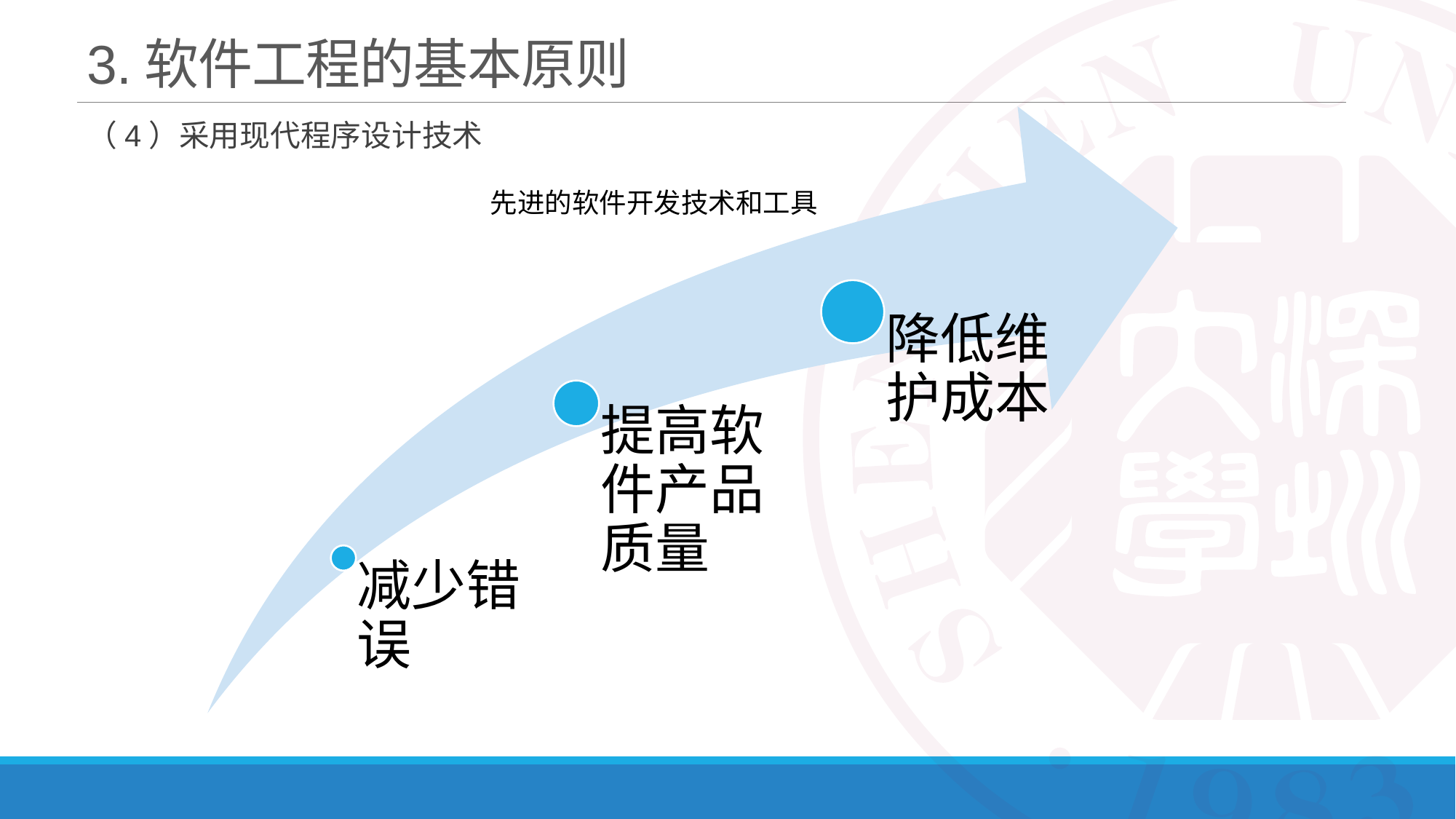

# 3.软件工程的基本原则
减少错误
提高软件产品质量
降低维护成本
（4）采用现代程序设计技术

先进的软件开发技术和工具